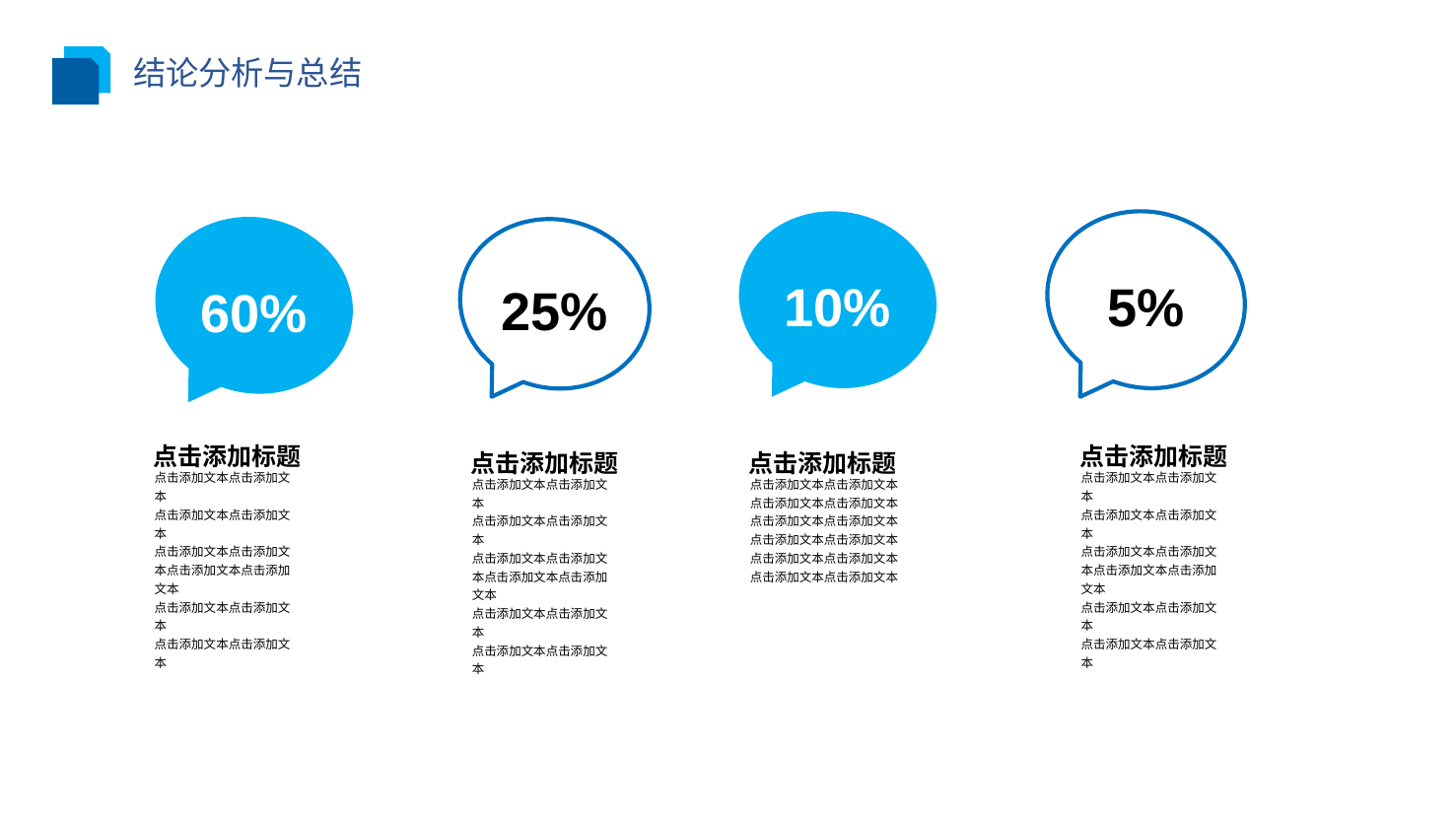

结论分析与总结

10%

5%

60%

25%
点击添加标题
点击添加文本点击添加文本
点击添加文本点击添加文本
点击添加文本点击添加文本点击添加文本点击添加文本
点击添加文本点击添加文本
点击添加文本点击添加文本

点击添加标题
点击添加文本点击添加文本
点击添加文本点击添加文本
点击添加文本点击添加文本点击添加文本点击添加文本
点击添加文本点击添加文本
点击添加文本点击添加文本

点击添加标题
点击添加文本点击添加文本
点击添加文本点击添加文本
点击添加文本点击添加文本点击添加文本点击添加文本
点击添加文本点击添加文本
点击添加文本点击添加文本

点击添加标题
点击添加文本点击添加文本
点击添加文本点击添加文本
点击添加文本点击添加文本点击添加文本点击添加文本
点击添加文本点击添加文本
点击添加文本点击添加文本